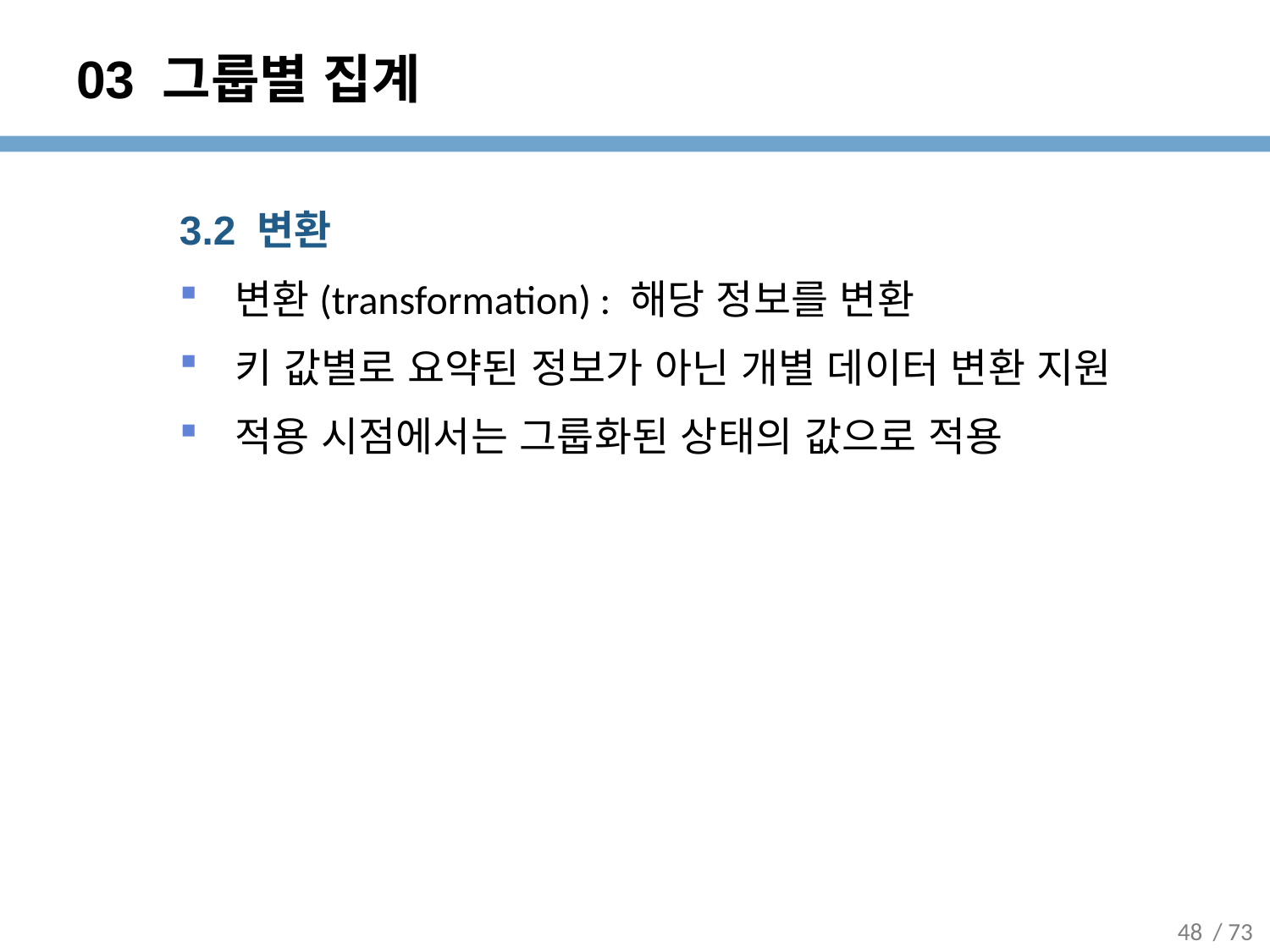

# 03 그룹별 집계
3.2 변환
변환(transformation) : 해당 정보를 변환
키 값별로 요약된 정보가 아닌 개별 데이터 변환 지원
적용 시점에서는 그룹화된 상태의 값으로 적용

48
/ 73